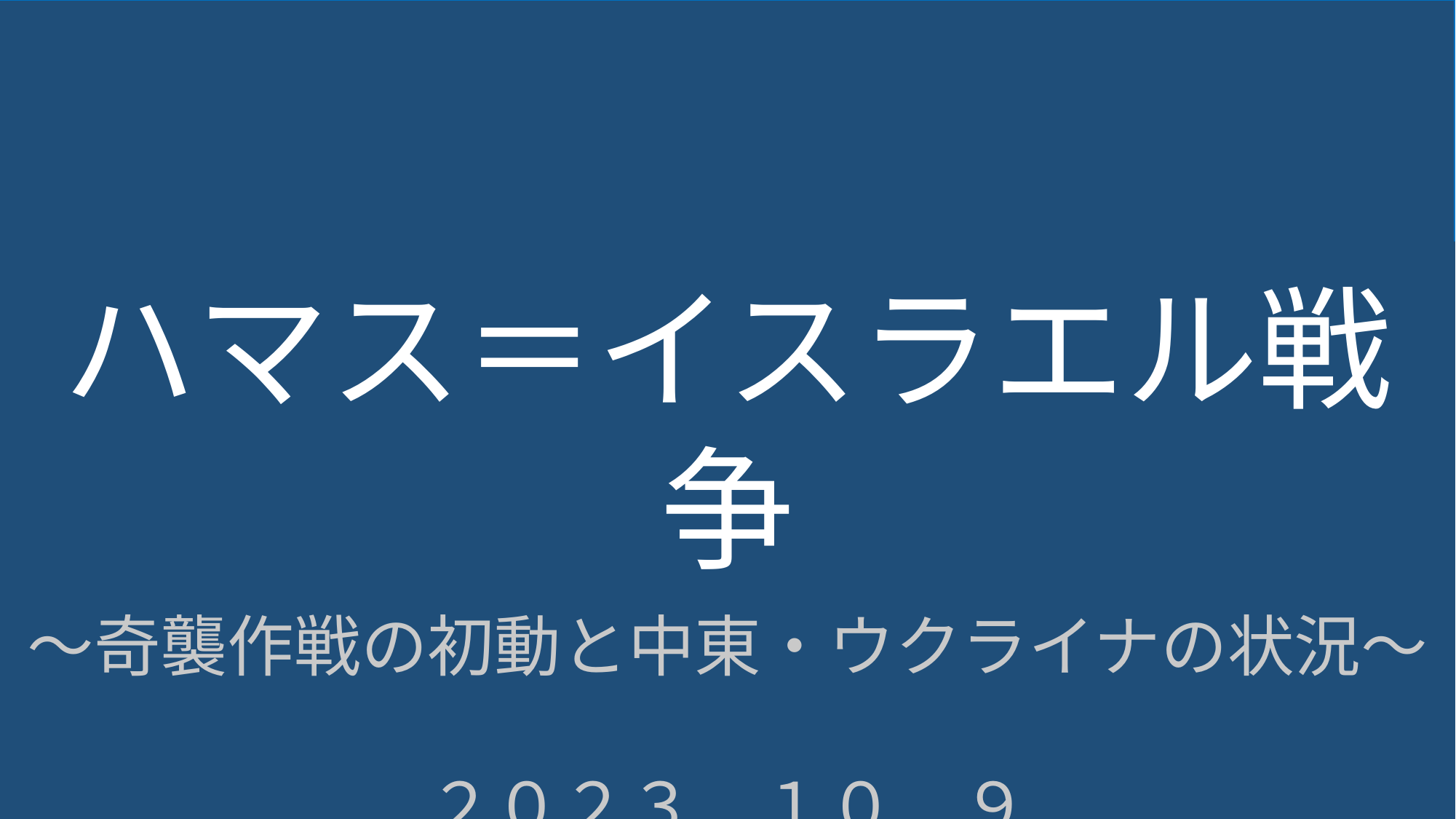

ハマス＝イスラエル戦争

～奇襲作戦の初動と中東・ウクライナの状況～

２０２３．１０．９
画像の端部分が見切れてしまう場合がありますので、テキスト含め
確実に表示させたい要素は、赤枠内に入力してください
XXXXXX